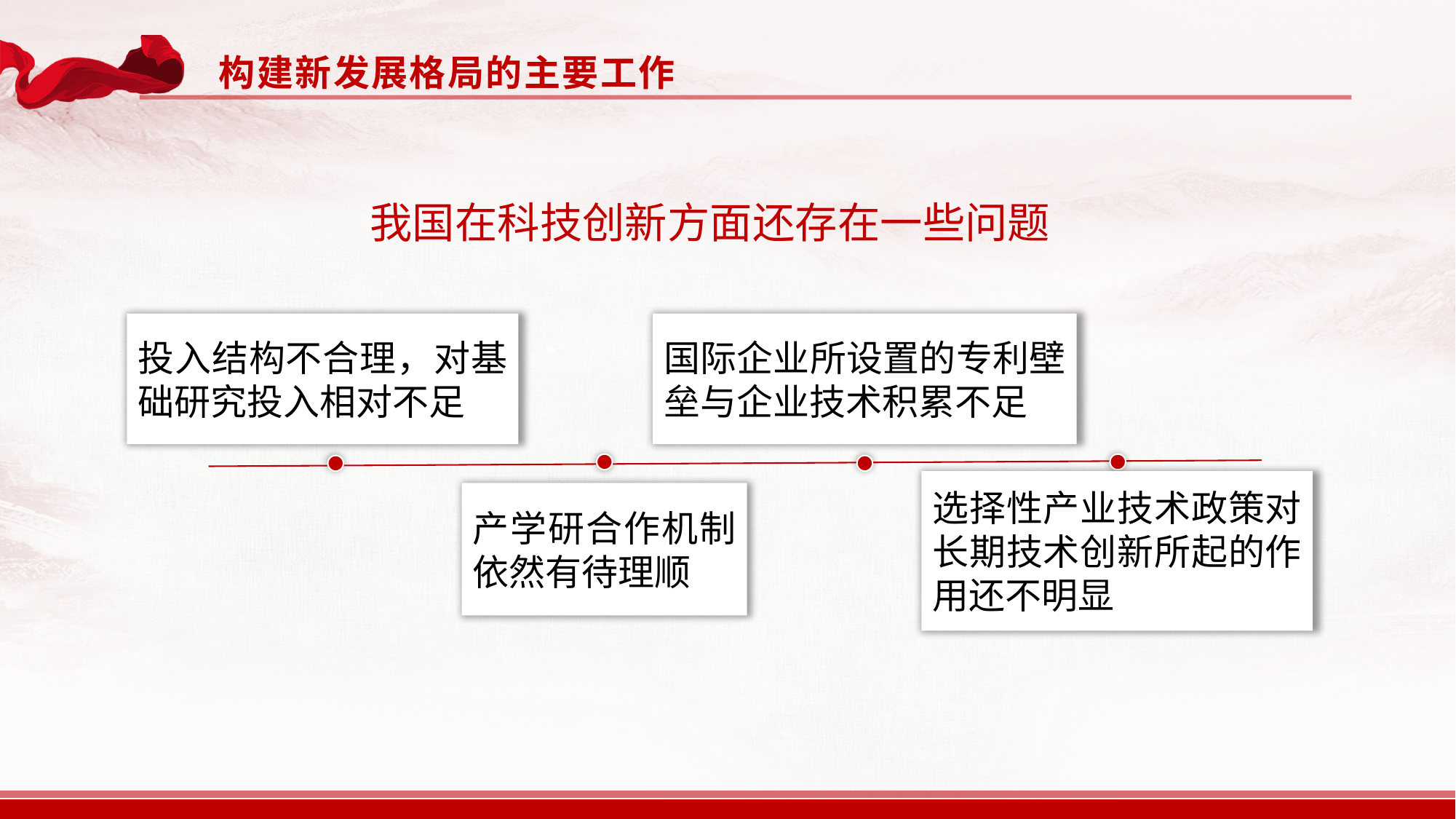

构建新发展格局的主要工作
我国在科技创新方面还存在一些问题
投入结构不合理，对基础研究投入相对不足
国际企业所设置的专利壁垒与企业技术积累不足

选择性产业技术政策对长期技术创新所起的作用还不明显
产学研合作机制依然有待理顺